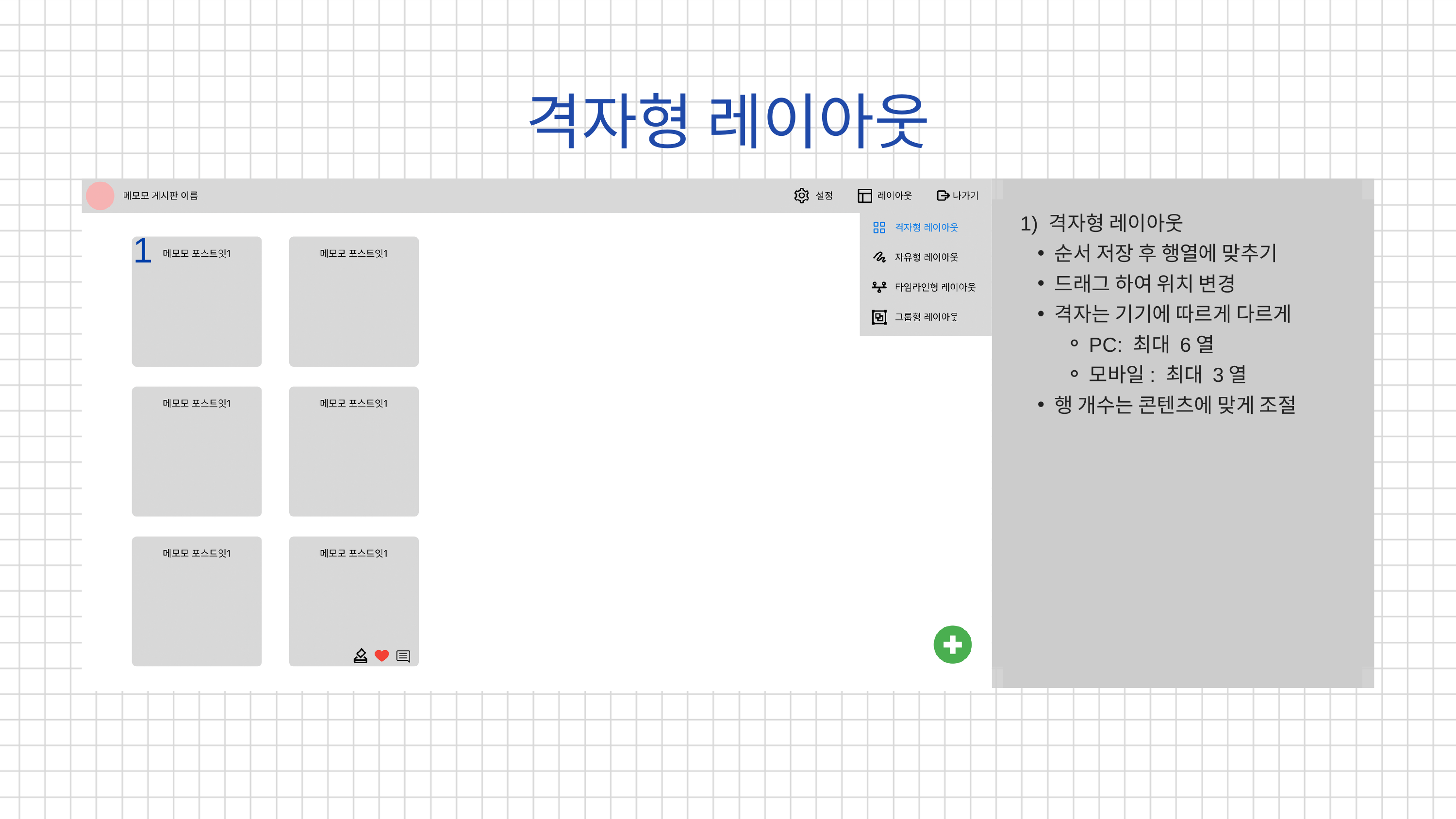

격자형 레이아웃

1) 격자형 레이아웃
순서 저장 후 행열에 맞추기
드래그 하여 위치 변경
격자는 기기에 따르게 다르게
PC: 최대 6열
모바일: 최대 3열
행 개수는 콘텐츠에 맞게 조절
1